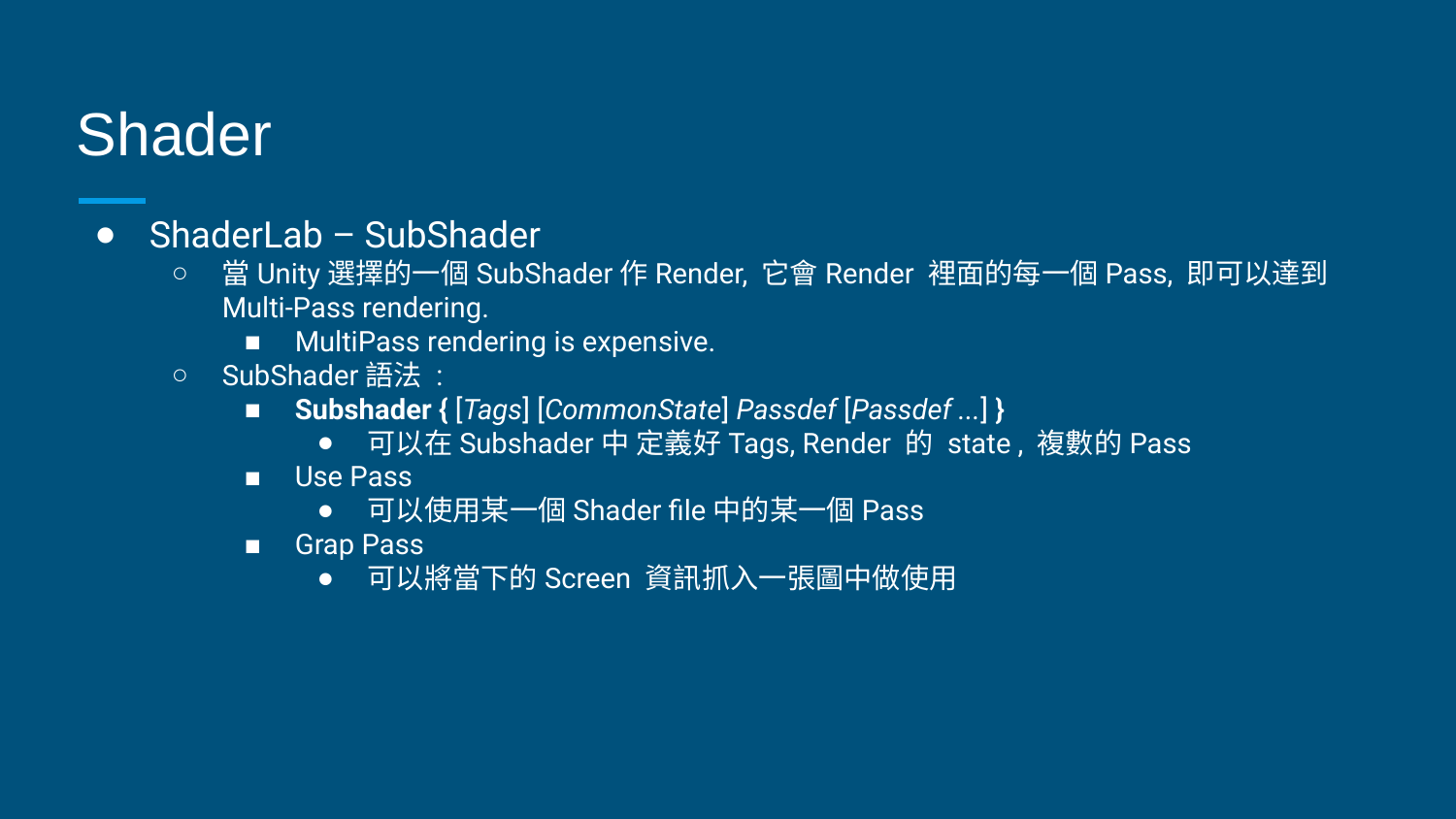

# Shader
ShaderLab – SubShader
當Unity選擇的一個SubShader作Render, 它會Render 裡面的每一個Pass, 即可以達到Multi-Pass rendering.
MultiPass rendering is expensive.
SubShader語法 :
Subshader { [Tags] [CommonState] Passdef [Passdef ...] }
可以在Subshader中 定義好Tags, Render 的 state , 複數的Pass
Use Pass
可以使用某一個Shader file中的某一個Pass
Grap Pass
可以將當下的Screen 資訊抓入一張圖中做使用